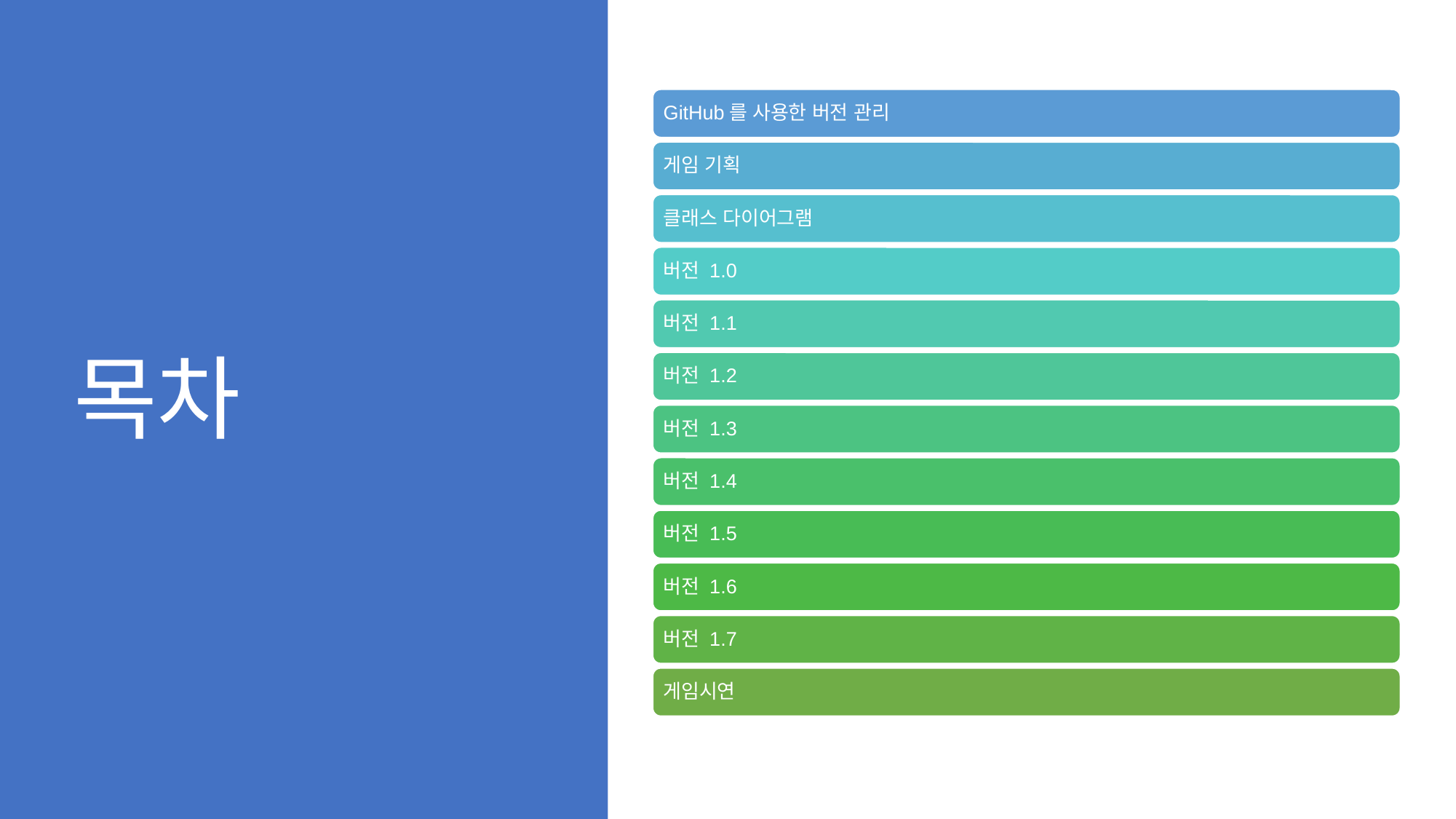

# 목차
GitHub를 사용한 버전 관리
게임 기획
클래스 다이어그램
버전 1.0
버전 1.1
버전 1.2
버전 1.3
버전 1.4
버전 1.5
버전 1.6
버전 1.7
게임시연